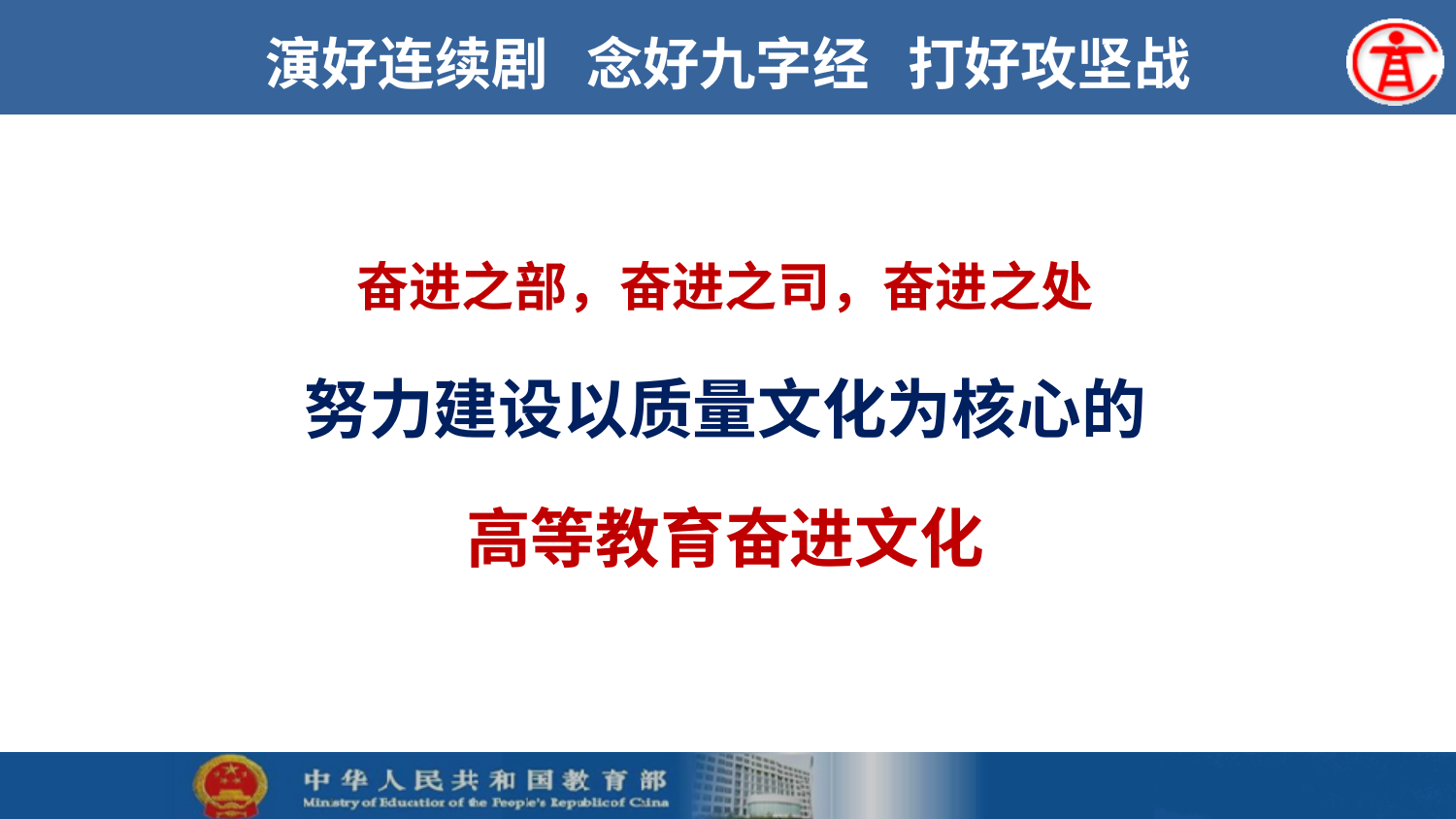

# 演好连续剧   念好九字经   打好攻坚战
奋进之部，奋进之司，奋进之处
努力建设以质量文化为核心的
高等教育奋进文化